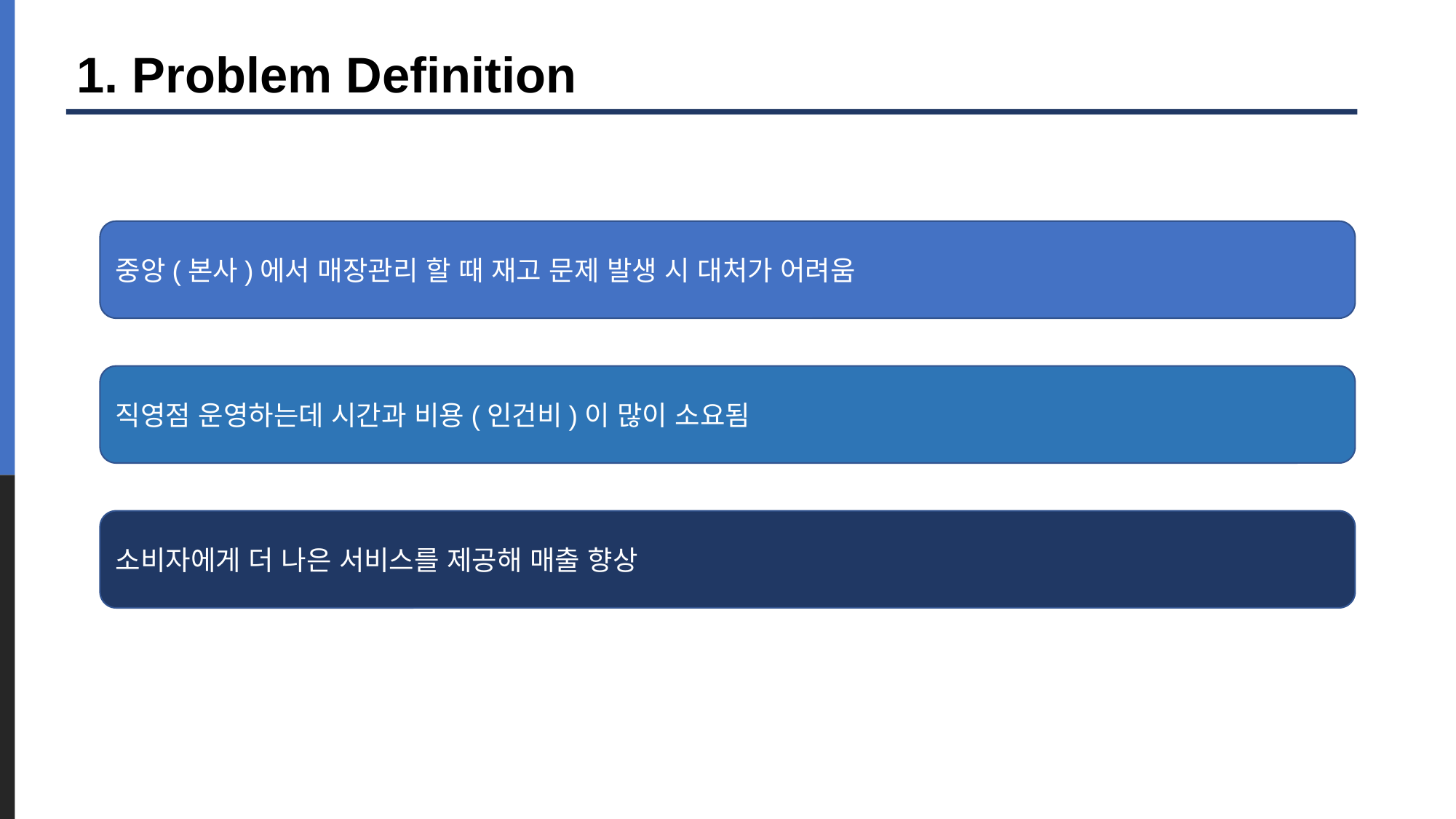

# 1. Problem Definition
중앙(본사)에서 매장관리 할 때 재고 문제 발생 시 대처가 어려움
직영점 운영하는데 시간과 비용(인건비)이 많이 소요됨
소비자에게 더 나은 서비스를 제공해 매출 향상